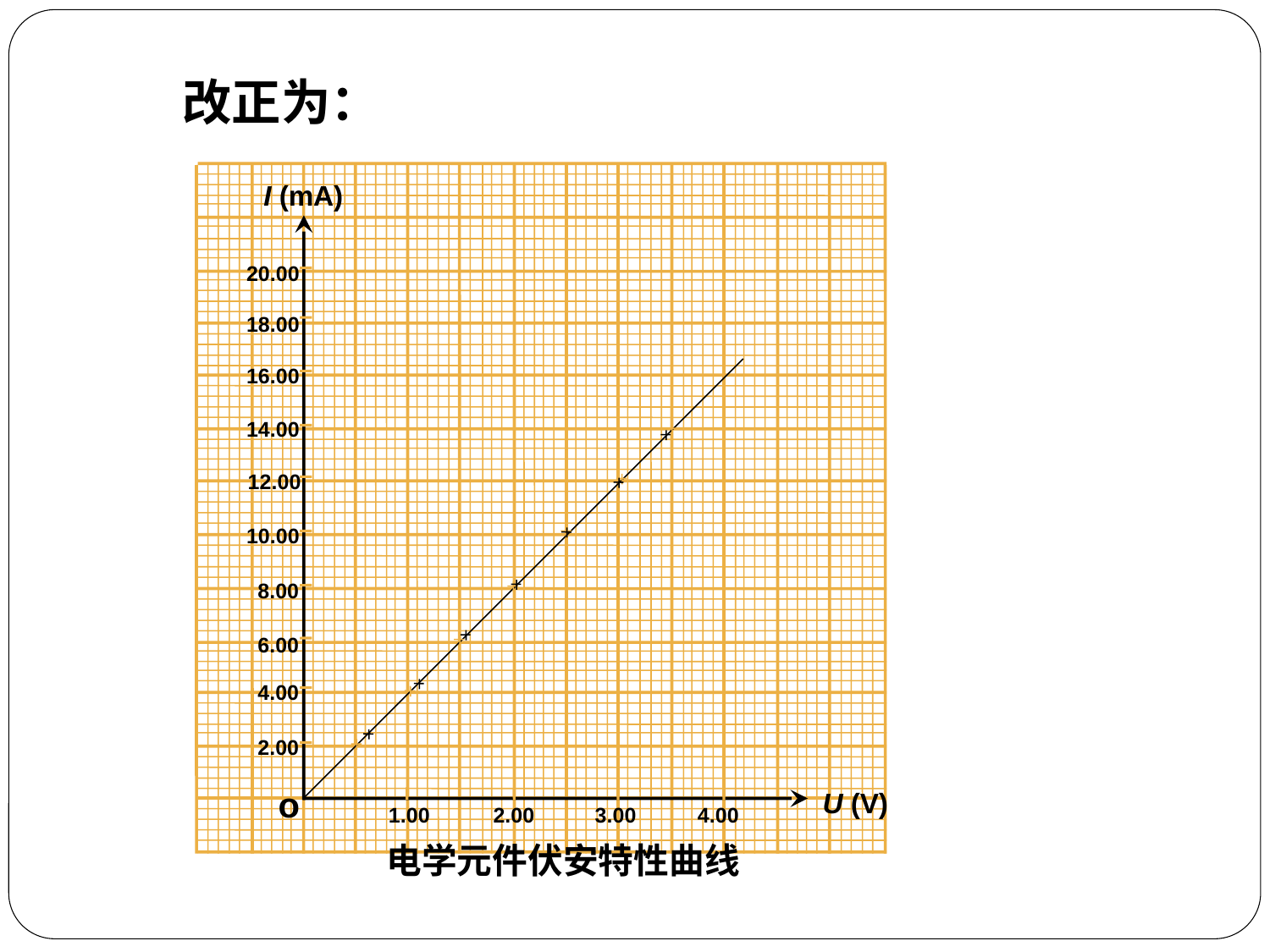

改正为：

I (mA)

20.00

18.00

16.00

14.00

12.00

10.00

8.00

6.00

4.00

2.00

U (V)
o

1.00
2.00
3.00
4.00
电学元件伏安特性曲线